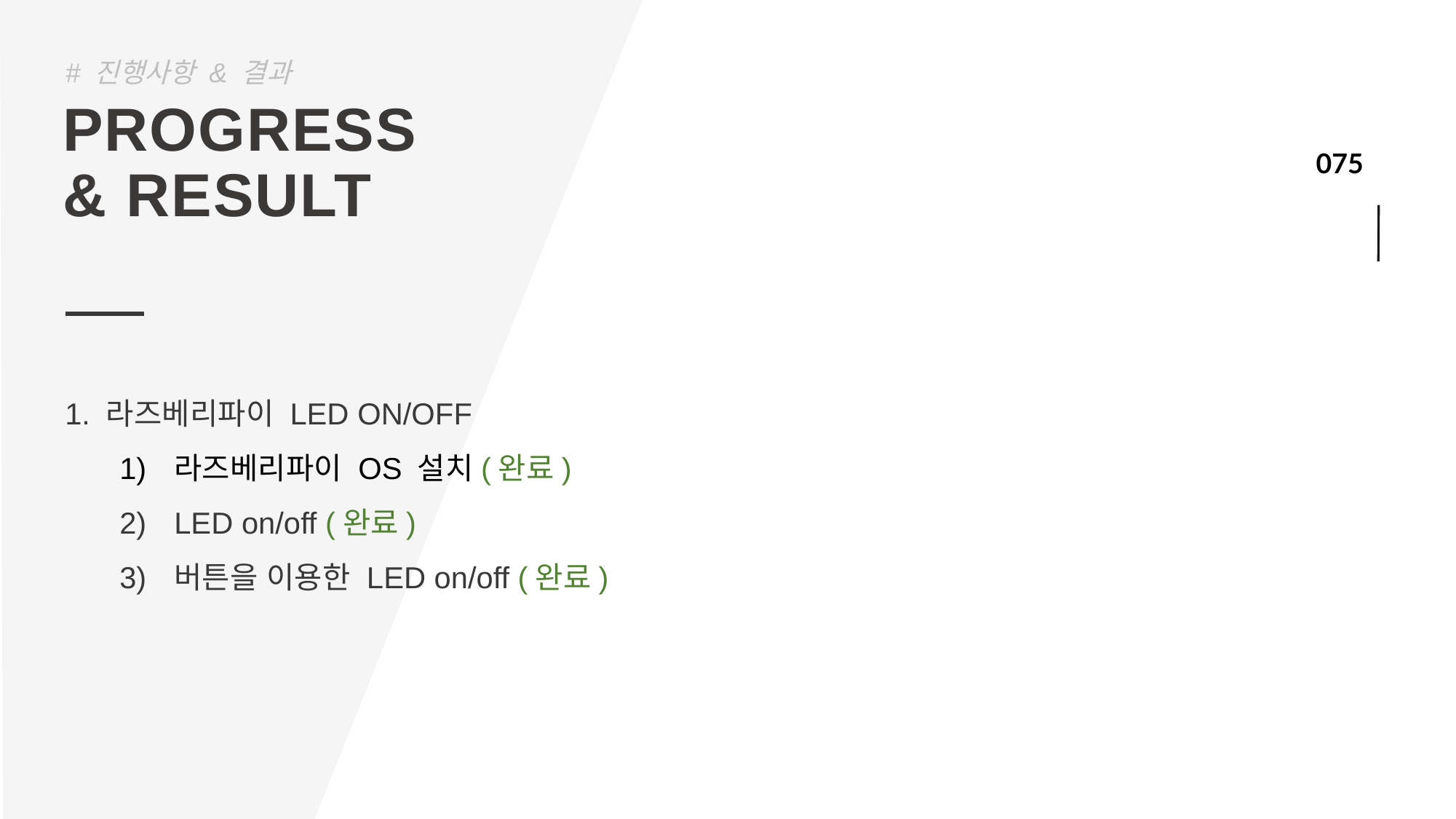

# 진행사항 & 결과
PROGRESS
& RESULT
라즈베리파이 LED ON/OFF
라즈베리파이 OS 설치(완료)
LED on/off (완료)
버튼을 이용한 LED on/off (완료)